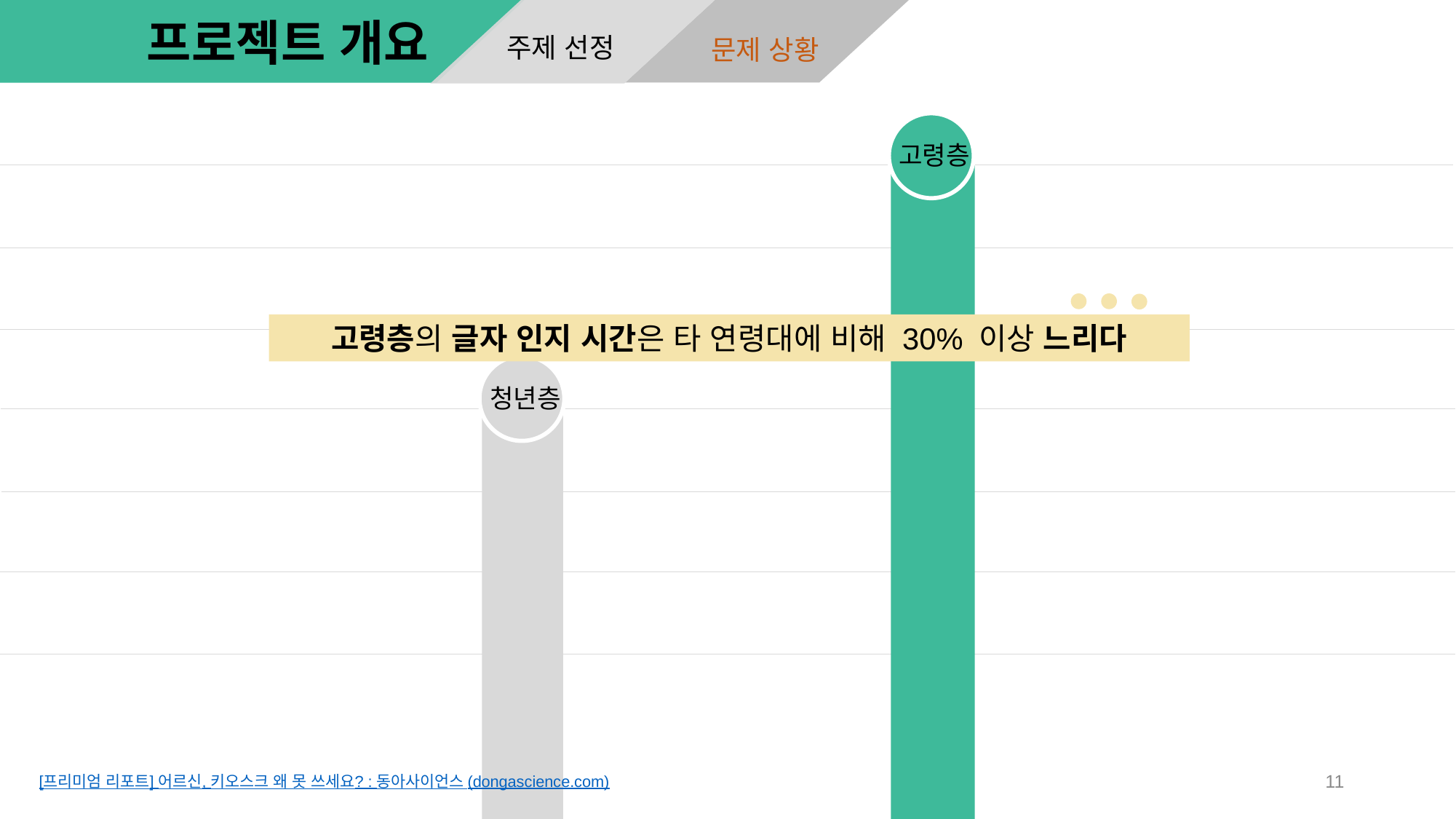

문제 상황

주제 선정
프로젝트 개요

고령층

고령층의 글자 인지 시간은 타 연령대에 비해 30% 이상 느리다

청년층

11
[프리미엄 리포트] 어르신, 키오스크 왜 못 쓰세요? : 동아사이언스 (dongascience.com)